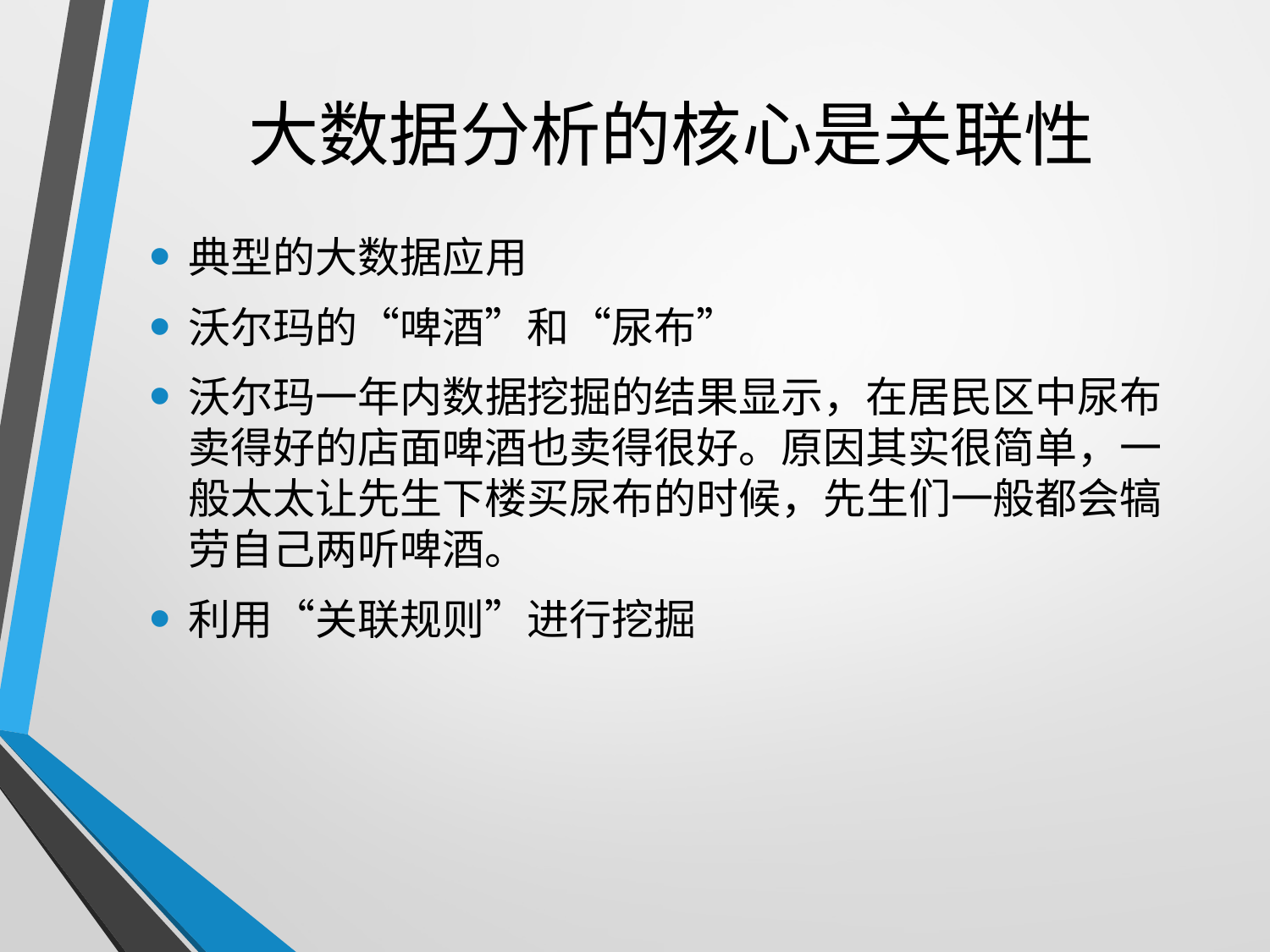

# 大数据分析的核心是关联性
典型的大数据应用
沃尔玛的“啤酒”和“尿布”
沃尔玛一年内数据挖掘的结果显示，在居民区中尿布卖得好的店面啤酒也卖得很好。原因其实很简单，一般太太让先生下楼买尿布的时候，先生们一般都会犒劳自己两听啤酒。
利用“关联规则”进行挖掘